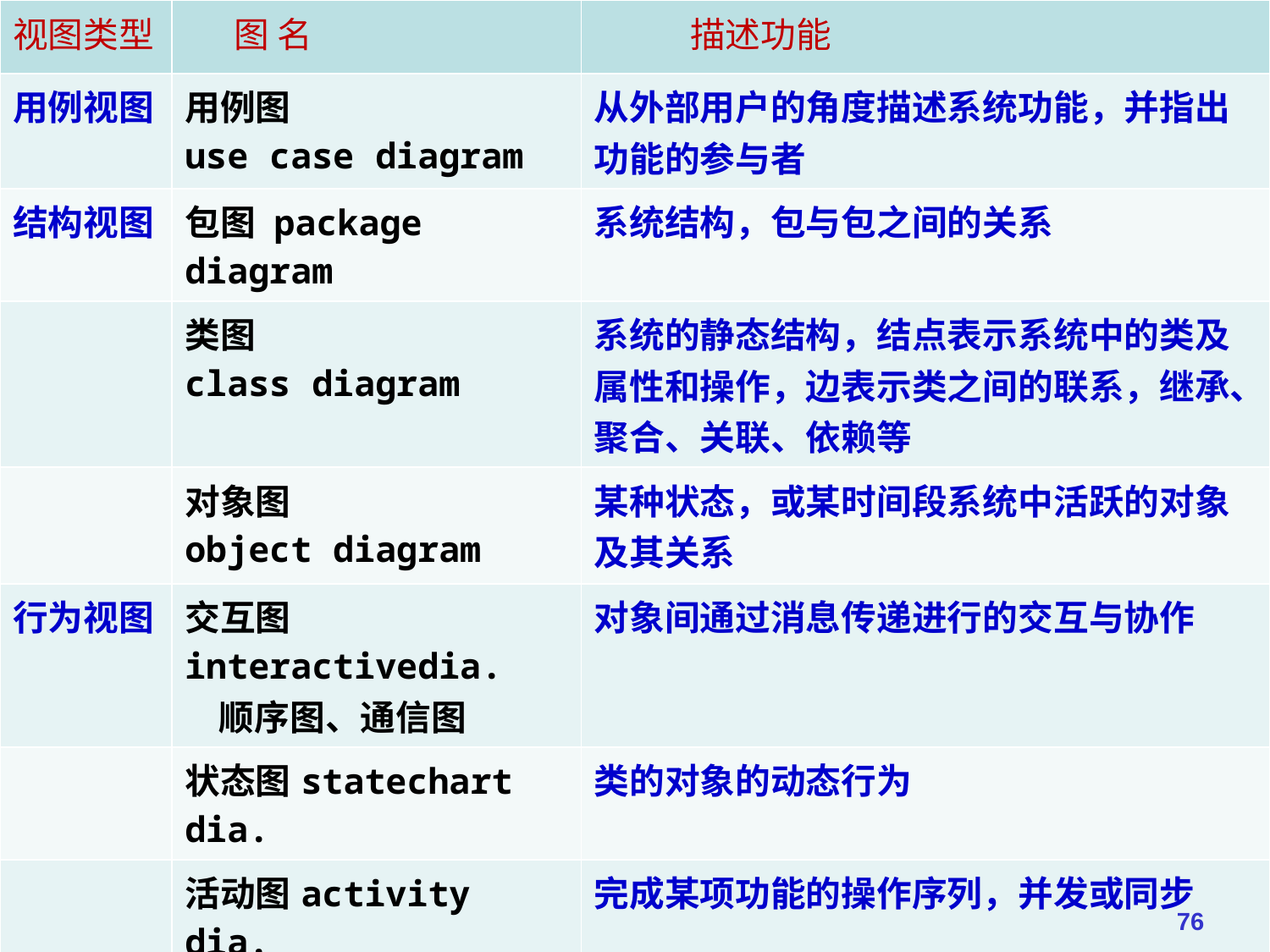

| 视图类型 | 图 名 | 描述功能 |
| --- | --- | --- |
| 用例视图 | 用例图 use case diagram | 从外部用户的角度描述系统功能，并指出功能的参与者 |
| 结构视图 | 包图 package diagram | 系统结构，包与包之间的关系 |
|  | 类图 class diagram | 系统的静态结构，结点表示系统中的类及属性和操作，边表示类之间的联系，继承、聚合、关联、依赖等 |
|  | 对象图 object diagram | 某种状态，或某时间段系统中活跃的对象及其关系 |
| 行为视图 | 交互图interactivedia. 顺序图、通信图 | 对象间通过消息传递进行的交互与协作 |
|  | 状态图statechart dia. | 类的对象的动态行为 |
|  | 活动图activity dia. | 完成某项功能的操作序列，并发或同步 |
| 构件视图 | 构件图component dia. | 系统中构件、构件结构及构件的依赖关系 |
| 部署视图 | 部署图deployment dia. | 系统中类工件在物理运行环境中的分布 |
#
76